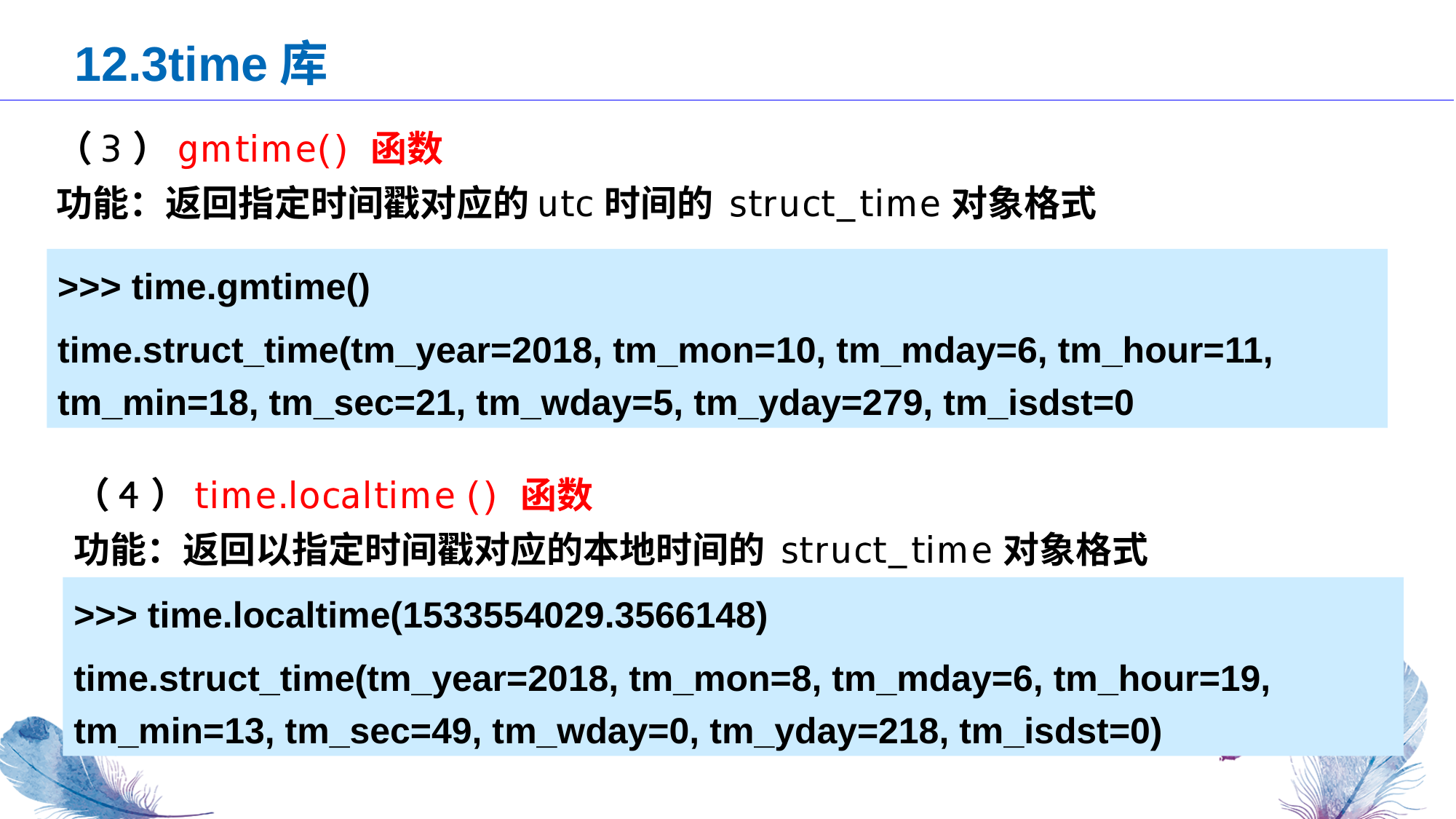

12.3time库
（3）gmtime() 函数
功能：返回指定时间戳对应的utc时间的 struct_time对象格式
>>> time.gmtime()
time.struct_time(tm_year=2018, tm_mon=10, tm_mday=6, tm_hour=11, tm_min=18, tm_sec=21, tm_wday=5, tm_yday=279, tm_isdst=0
（4）time.localtime () 函数
功能：返回以指定时间戳对应的本地时间的 struct_time对象格式
>>> time.localtime(1533554029.3566148)
time.struct_time(tm_year=2018, tm_mon=8, tm_mday=6, tm_hour=19, tm_min=13, tm_sec=49, tm_wday=0, tm_yday=218, tm_isdst=0)